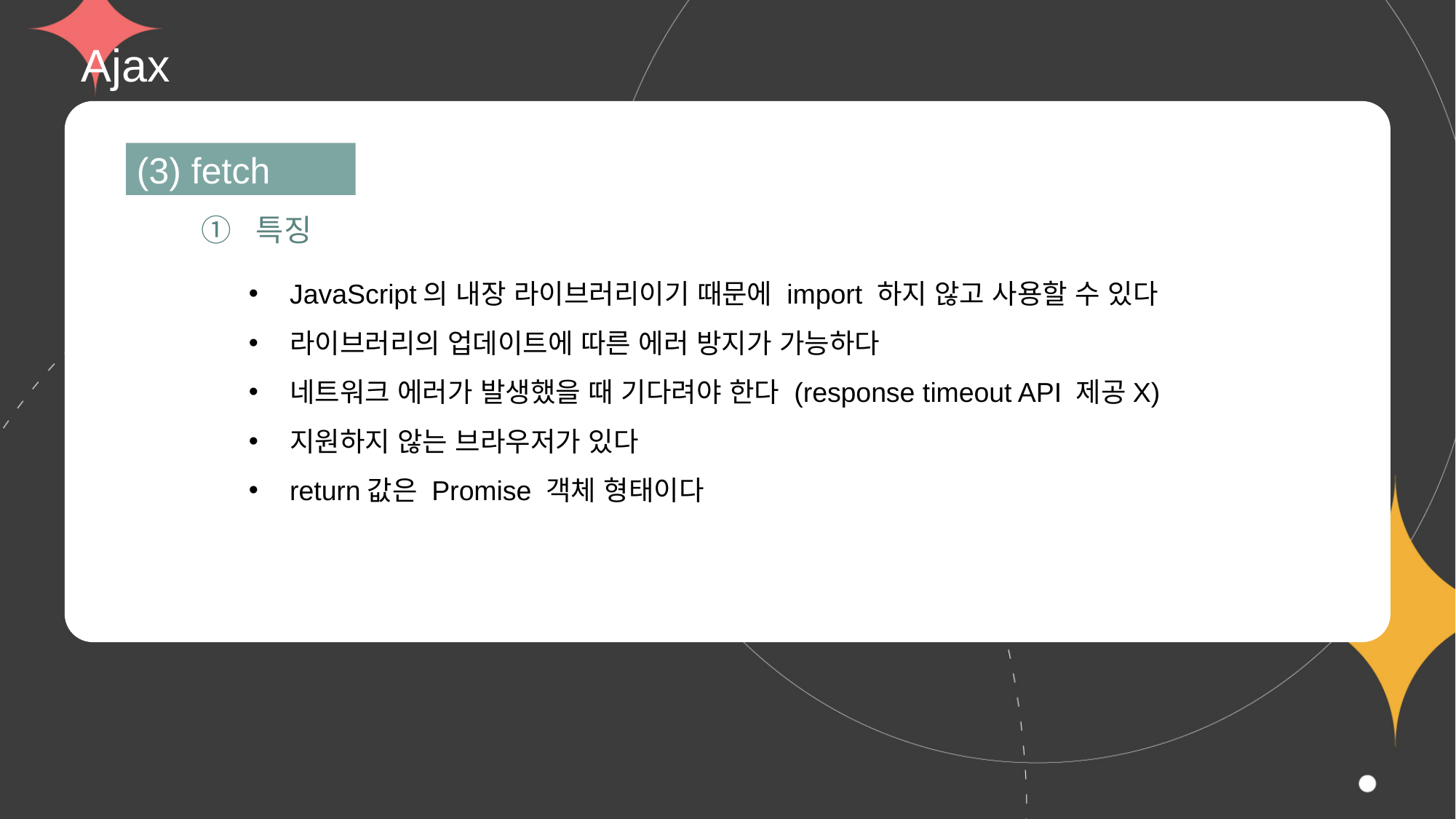

# Ajax
(3) fetch
①  특징
JavaScript의 내장 라이브러리이기 때문에 import 하지 않고 사용할 수 있다
라이브러리의 업데이트에 따른 에러 방지가 가능하다
네트워크 에러가 발생했을 때 기다려야 한다 (response timeout API 제공X)
지원하지 않는 브라우저가 있다
return값은 Promise 객체 형태이다